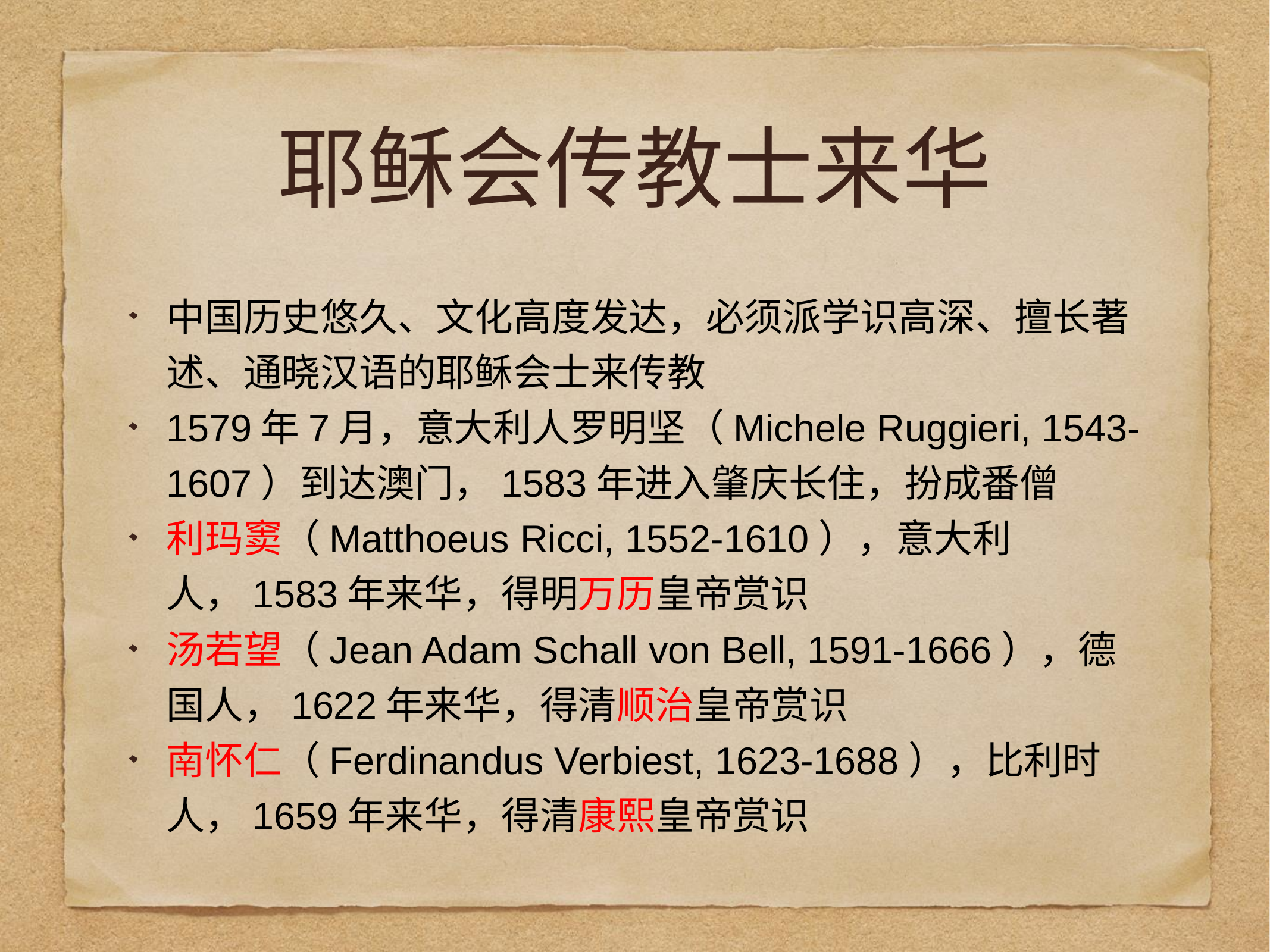

# 耶稣会传教士来华
中国历史悠久、文化高度发达，必须派学识高深、擅长著述、通晓汉语的耶稣会士来传教
1579年7月，意大利人罗明坚（Michele Ruggieri, 1543-1607）到达澳门，1583年进入肇庆长住，扮成番僧
利玛窦（Matthoeus Ricci, 1552-1610），意大利人，1583年来华，得明万历皇帝赏识
汤若望（Jean Adam Schall von Bell, 1591-1666），德国人，1622年来华，得清顺治皇帝赏识
南怀仁（Ferdinandus Verbiest, 1623-1688），比利时人，1659年来华，得清康熙皇帝赏识